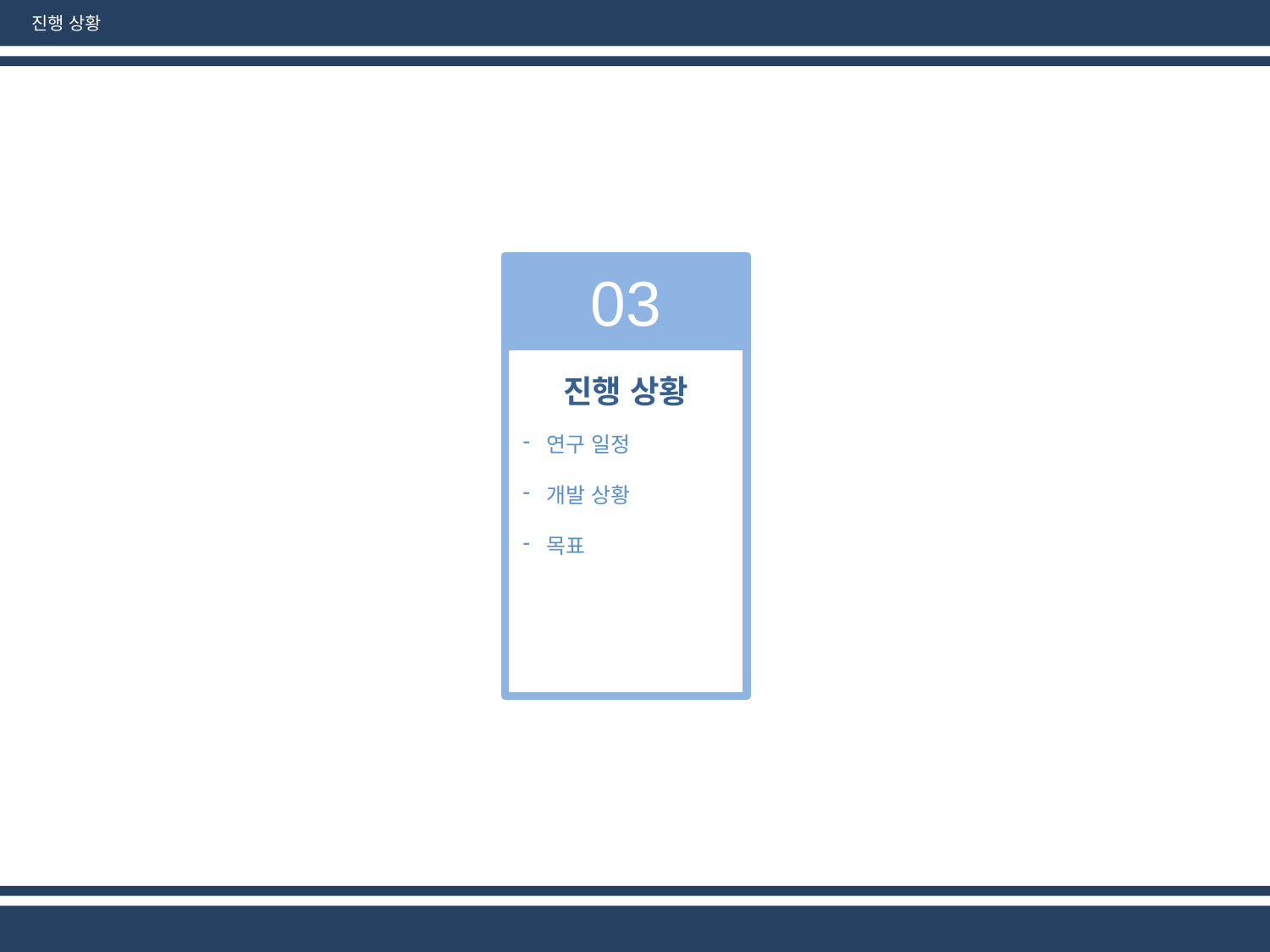

진행 상황

03

진행 상황
연구 일정

개발 상황

목표